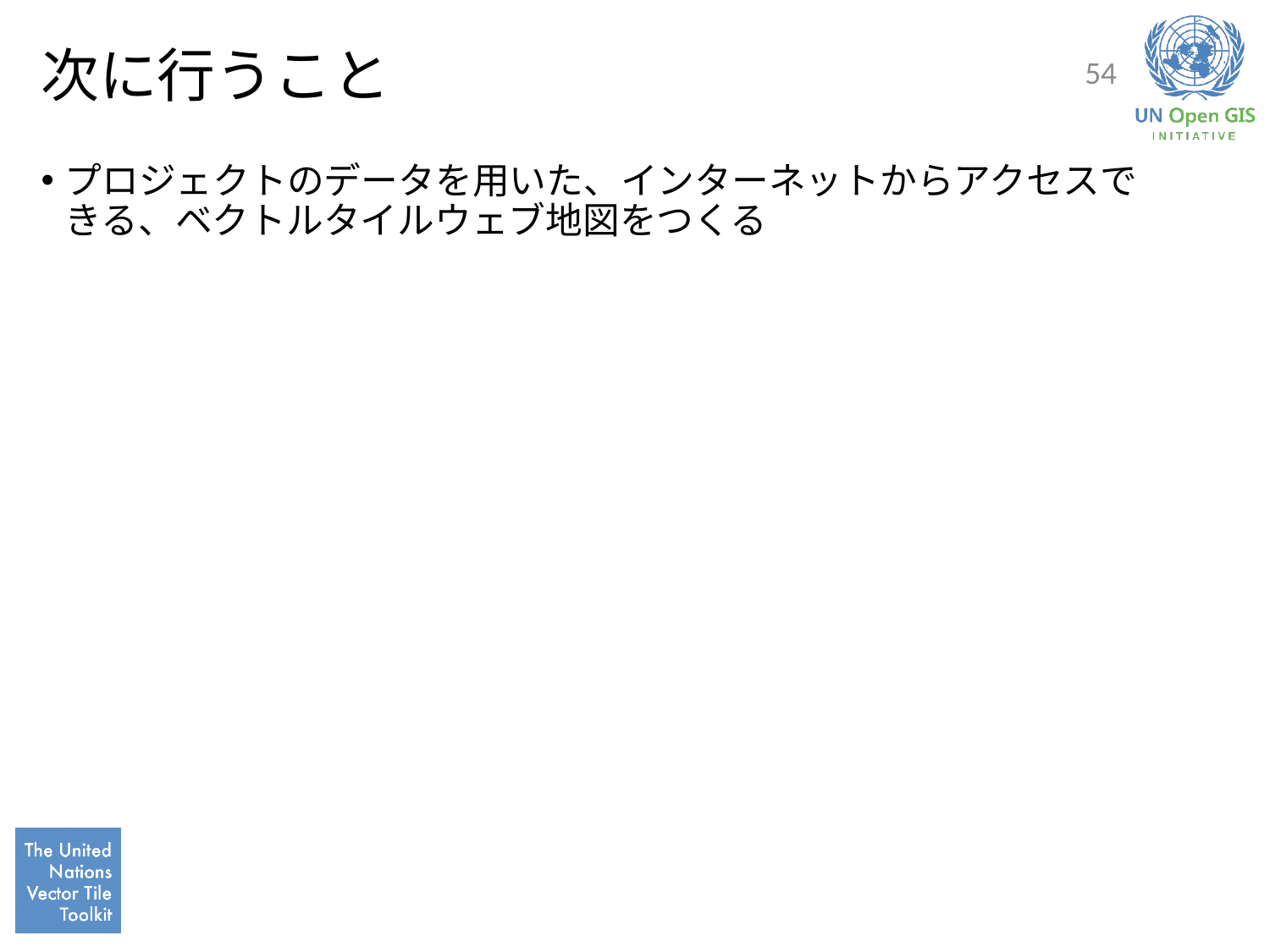

# 次に行うこと
54
プロジェクトのデータを用いた、インターネットからアクセスできる、ベクトルタイルウェブ地図をつくる